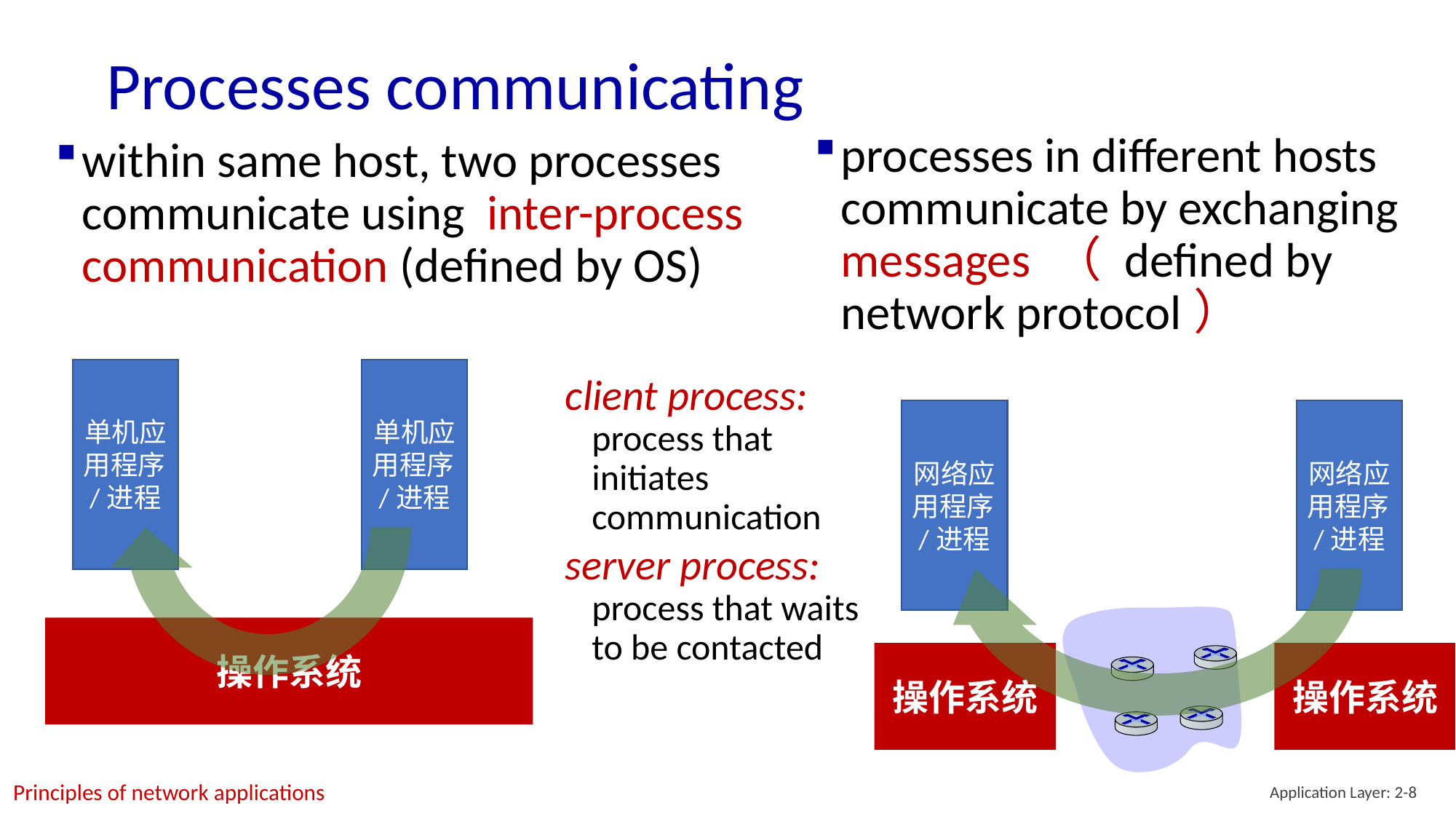

# Processes communicating
processes in different hosts communicate by exchanging messages （ defined by network protocol）

within same host, two processes communicate using  inter-process communication (defined by OS)

单机应用程序/进程

单机应用程序/进程
操作系统
client process: process that initiates communication
server process: process that waits to be contacted

网络应用程序/进程

网络应用程序/进程
操作系统
操作系统

Application Layer: 2-8
Principles of network applications